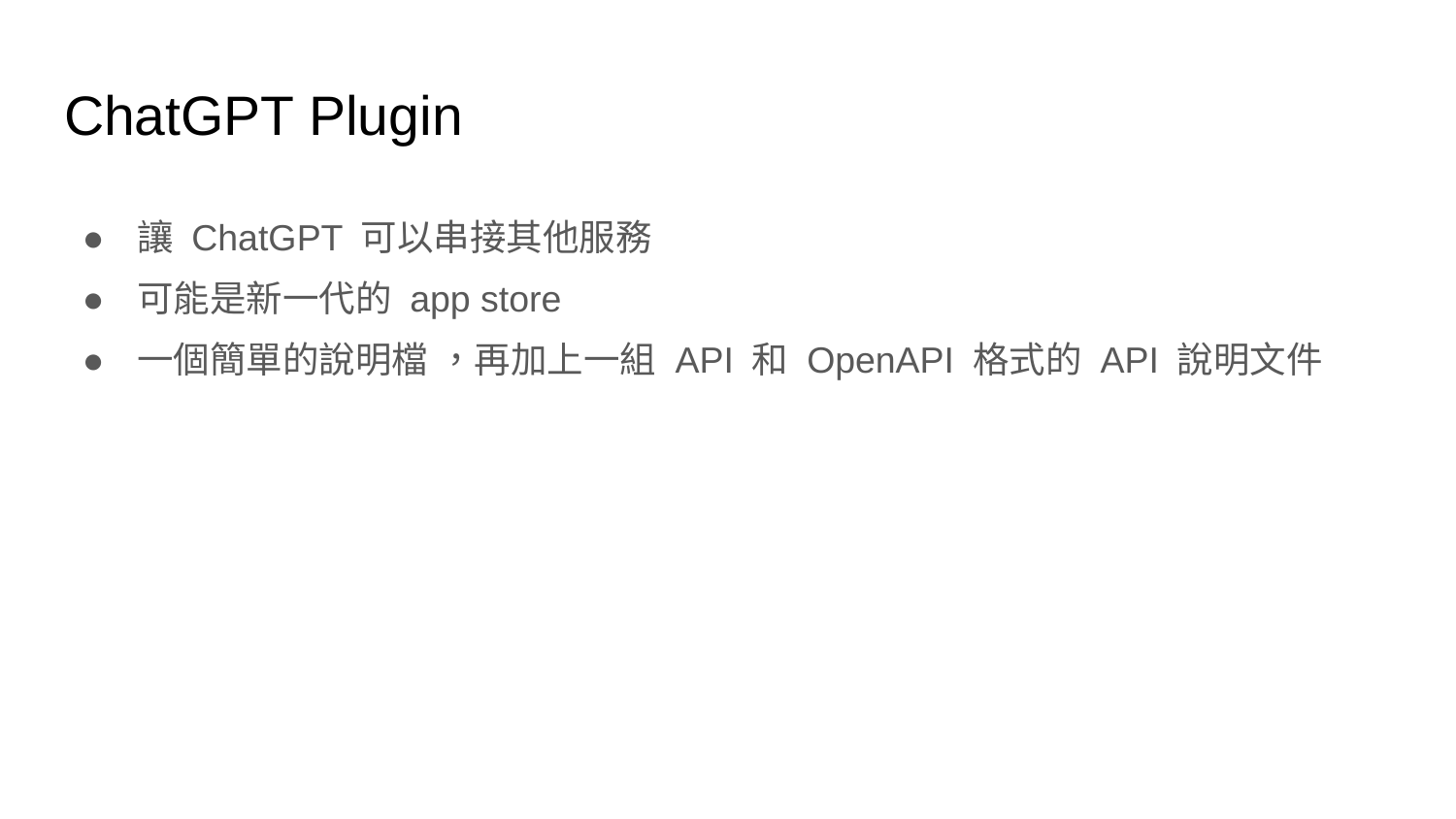

# ChatGPT Plugin
讓 ChatGPT 可以串接其他服務
可能是新一代的 app store
一個簡單的說明檔 ，再加上一組 API 和 OpenAPI 格式的 API 說明文件